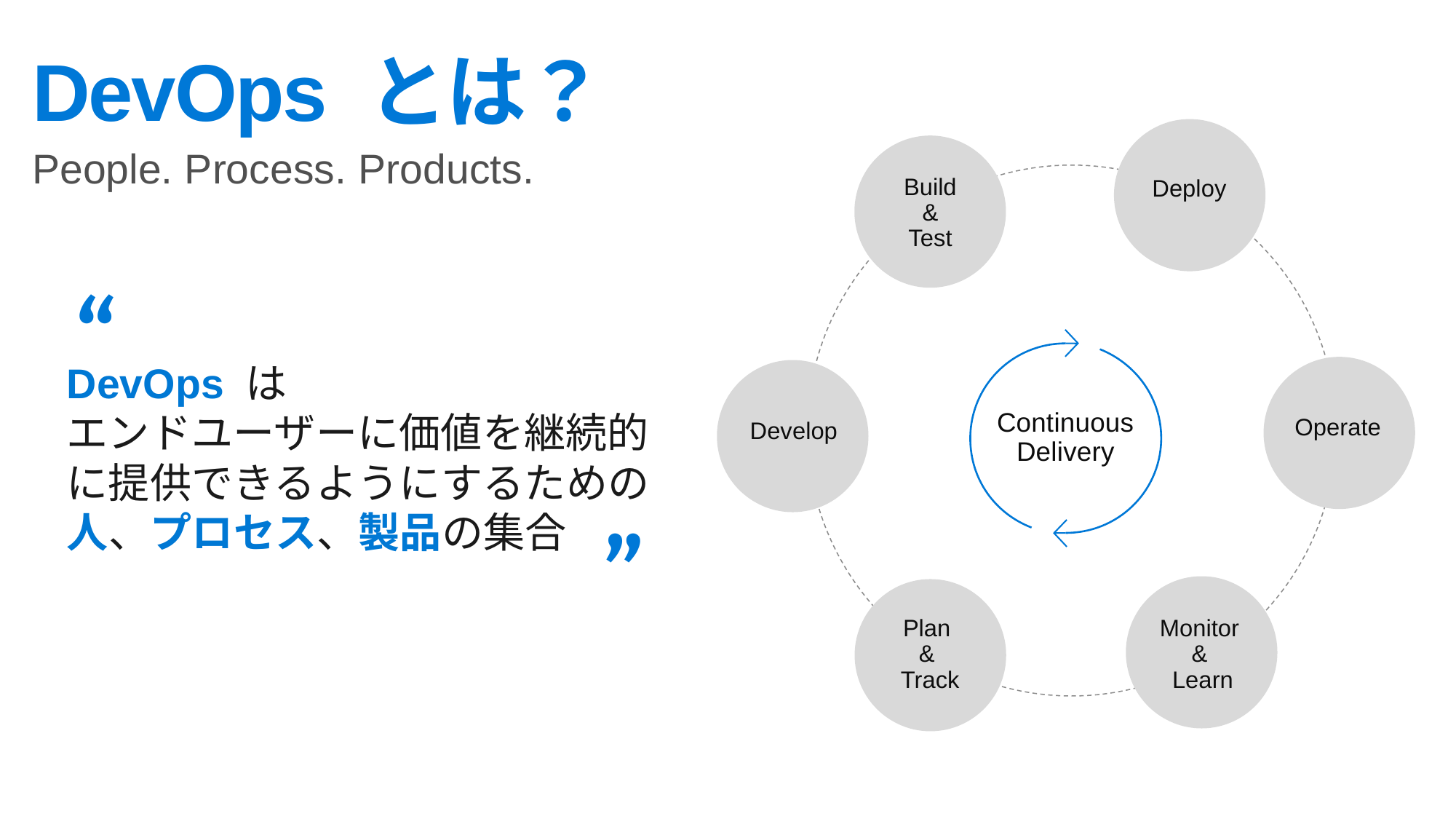

# DevOps とは？

Build& Test
People. Process. Products.
Deploy

DevOps は
エンドユーザーに価値を継続的に提供できるようにするための
人、プロセス、製品の集合
“
”

Continuous
Delivery

Operate
Develop

Plan
&
Track
Monitor
&
Learn